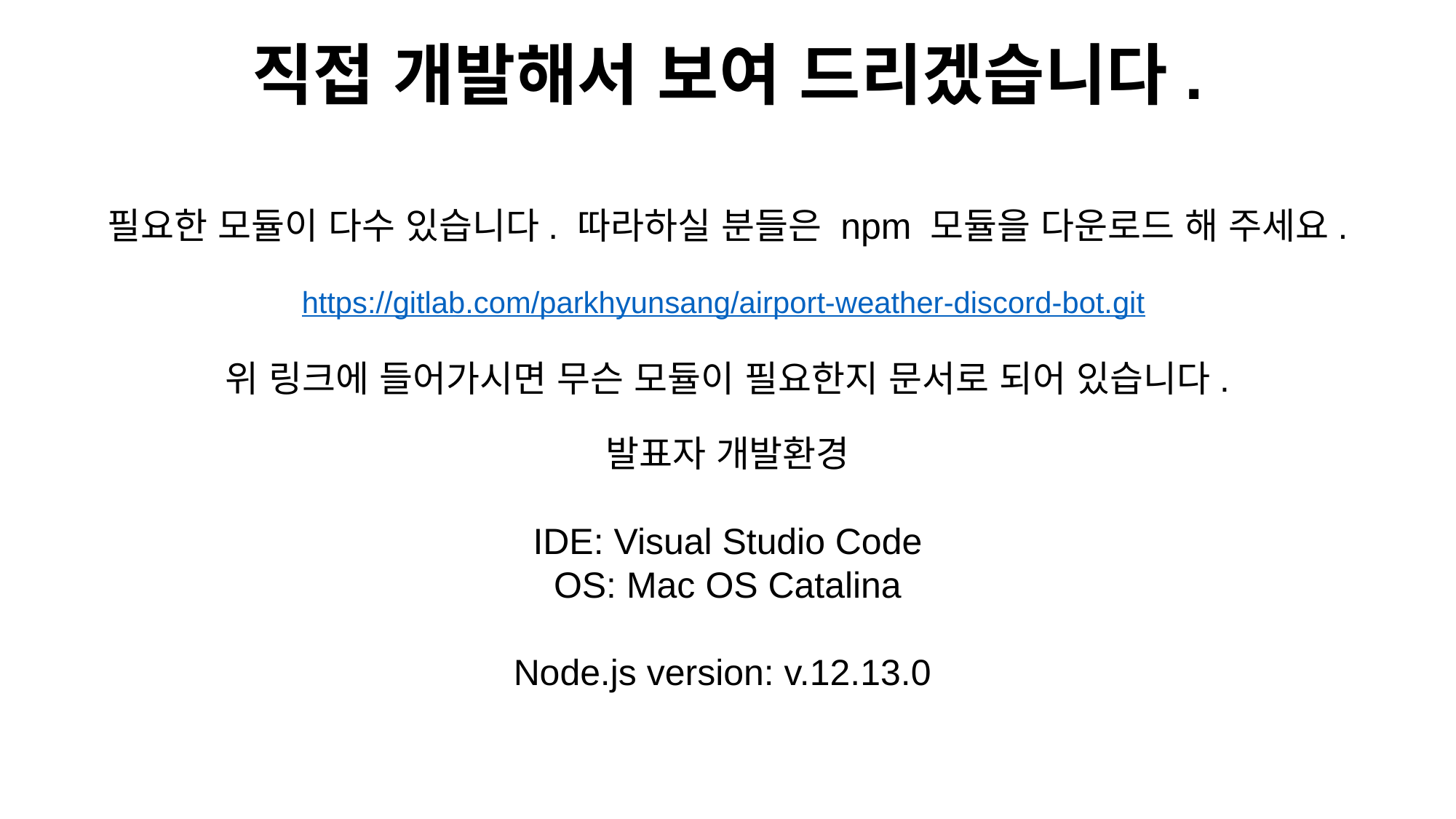

# 직접 개발해서 보여 드리겠습니다.
필요한 모듈이 다수 있습니다. 따라하실 분들은 npm 모듈을 다운로드 해 주세요.

https://gitlab.com/parkhyunsang/airport-weather-discord-bot.git

위 링크에 들어가시면 무슨 모듈이 필요한지 문서로 되어 있습니다.
발표자 개발환경

IDE: Visual Studio Code
OS: Mac OS Catalina

Node.js version: v.12.13.0